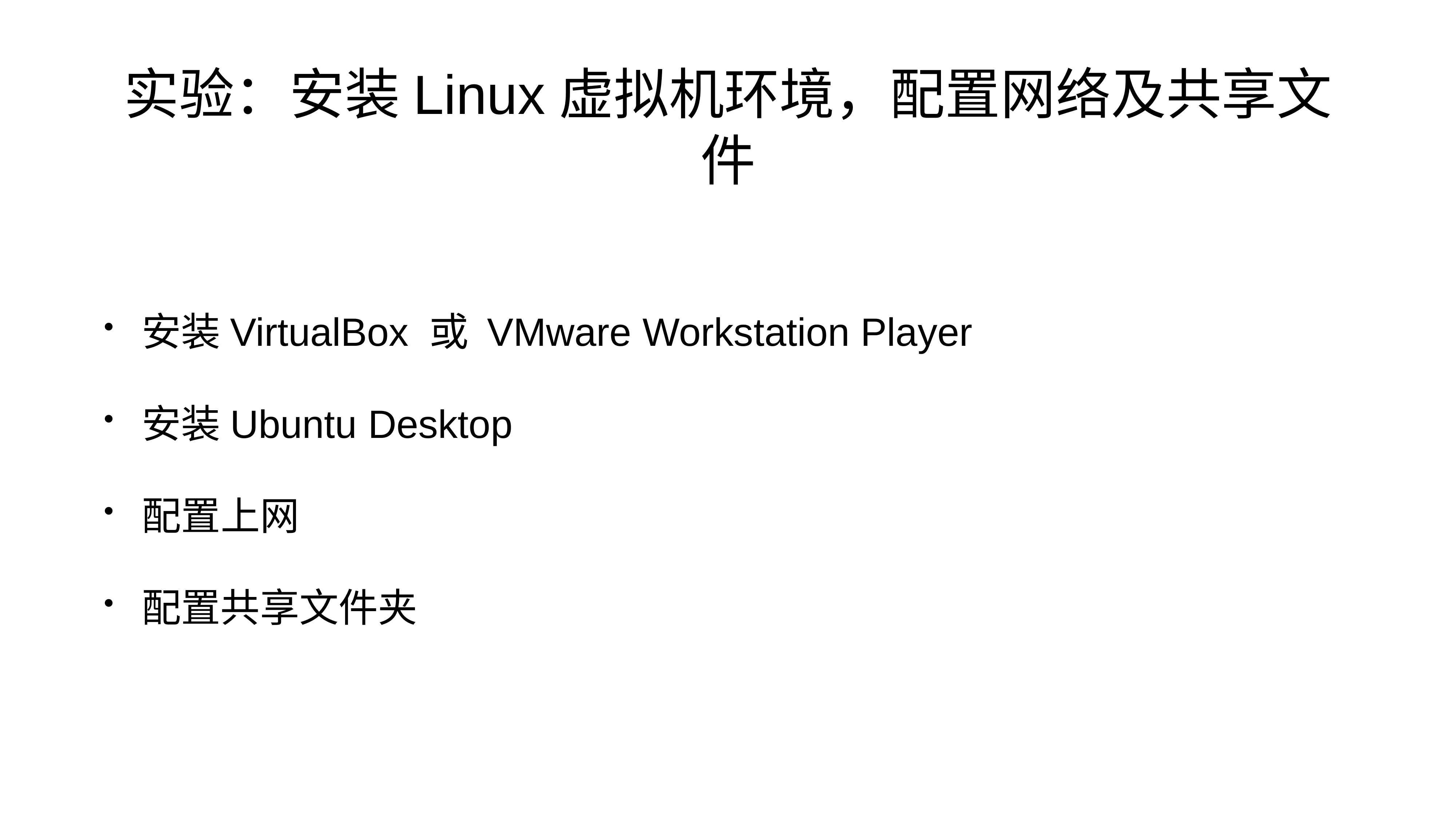

# 实验：安装Linux虚拟机环境，配置网络及共享文件
安装VirtualBox 或 VMware Workstation Player
安装Ubuntu Desktop
配置上网
配置共享文件夹